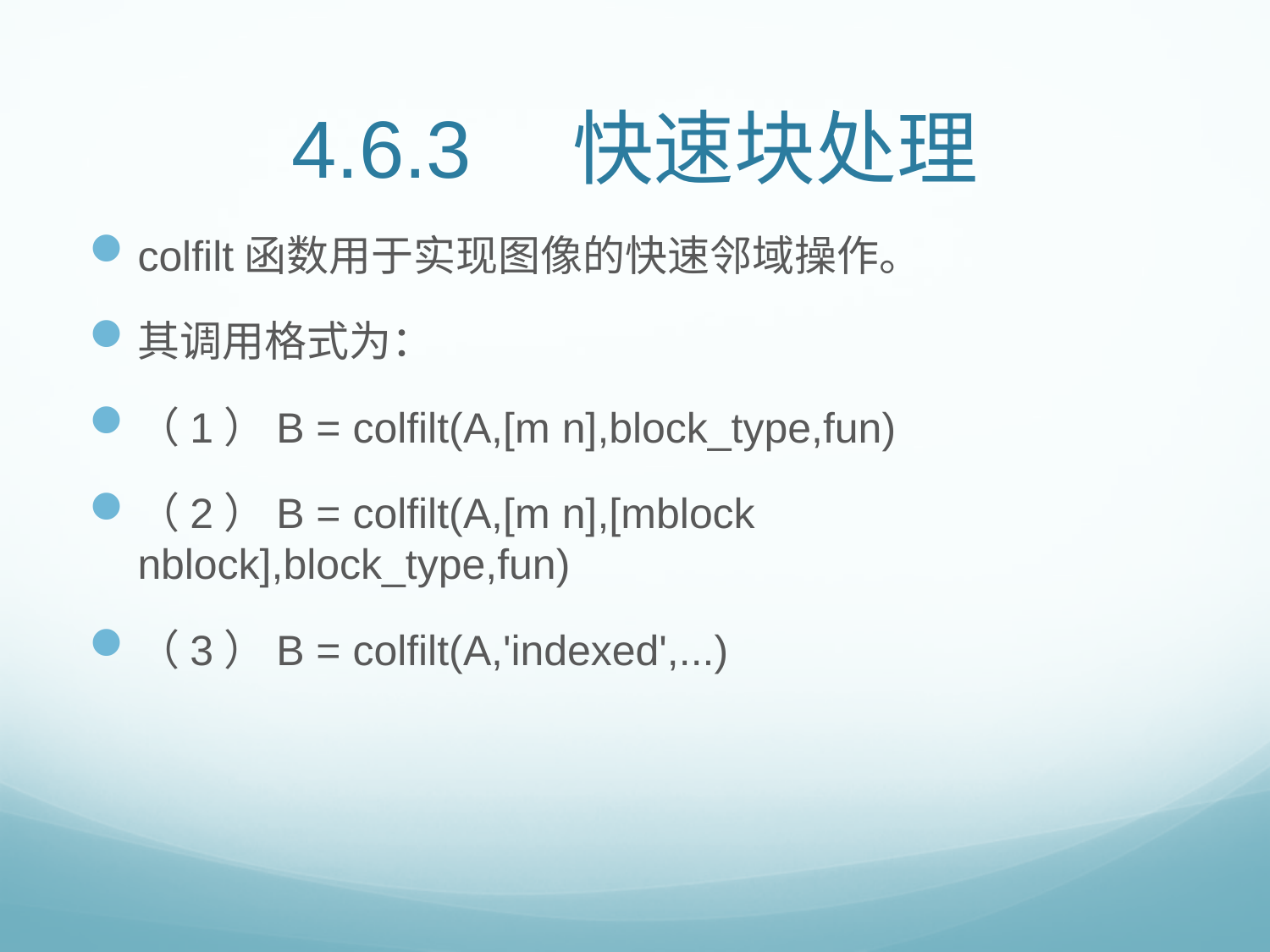

# 4.6.3　快速块处理
colfilt函数用于实现图像的快速邻域操作。
其调用格式为：
（1）B = colfilt(A,[m n],block_type,fun)
（2）B = colfilt(A,[m n],[mblock nblock],block_type,fun)
（3）B = colfilt(A,'indexed',...)